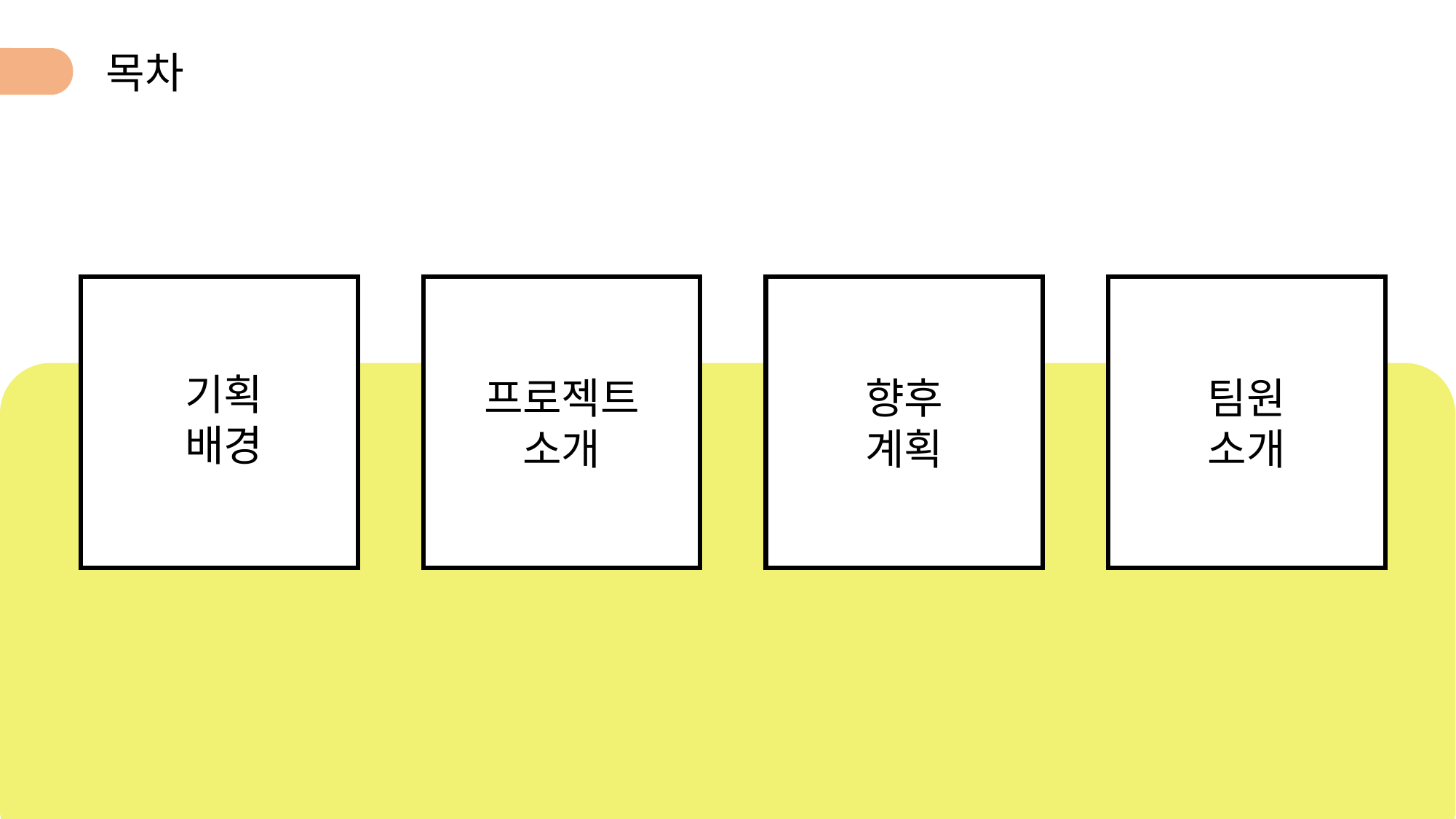

목차

기획배경
프로젝트
소개
향후
계획
팀원
소개